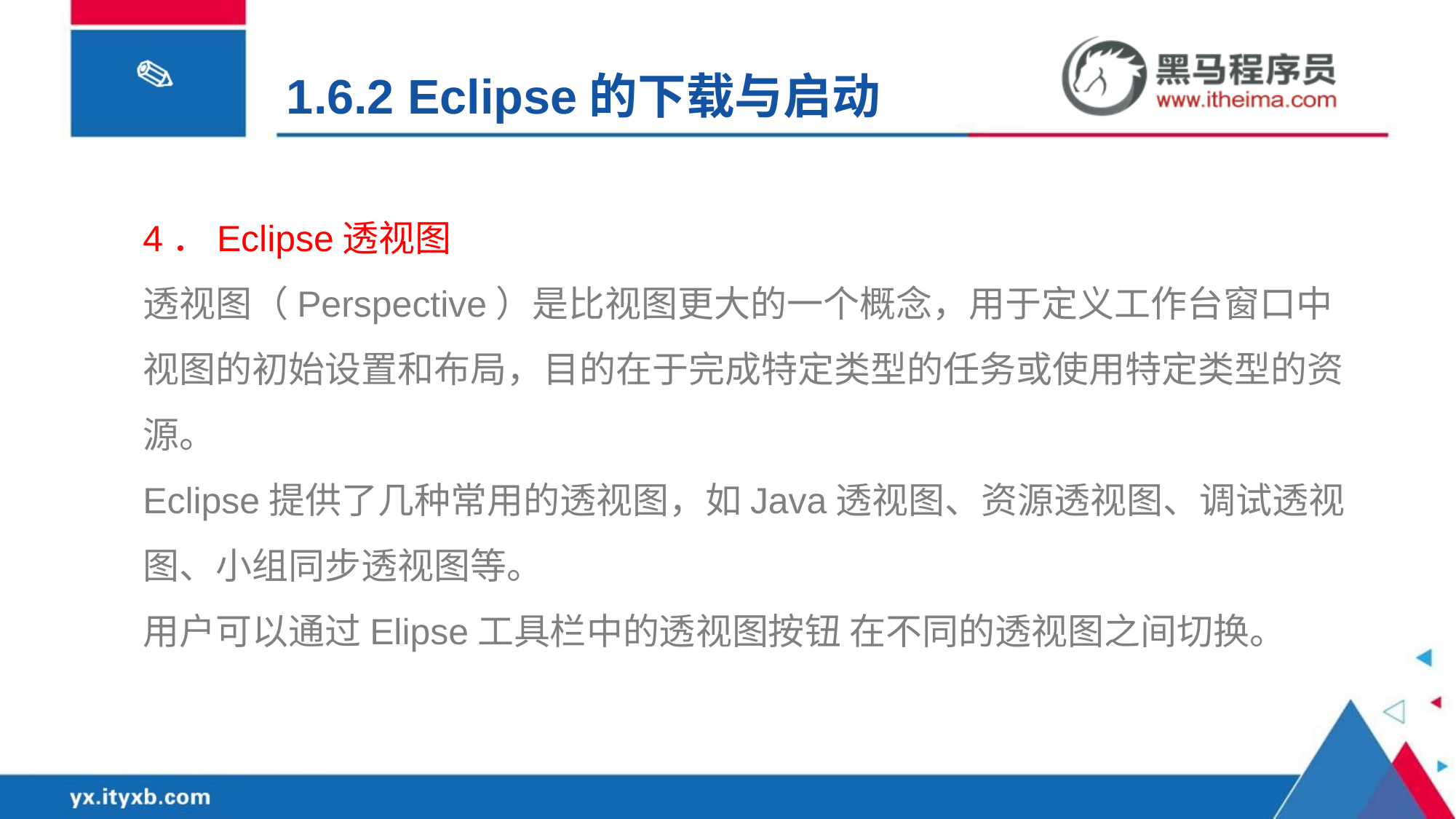

1.6.2 Eclipse的下载与启动
4．Eclipse透视图
透视图（Perspective）是比视图更大的一个概念，用于定义工作台窗口中视图的初始设置和布局，目的在于完成特定类型的任务或使用特定类型的资源。
Eclipse提供了几种常用的透视图，如Java透视图、资源透视图、调试透视图、小组同步透视图等。
用户可以通过Elipse工具栏中的透视图按钮 在不同的透视图之间切换。